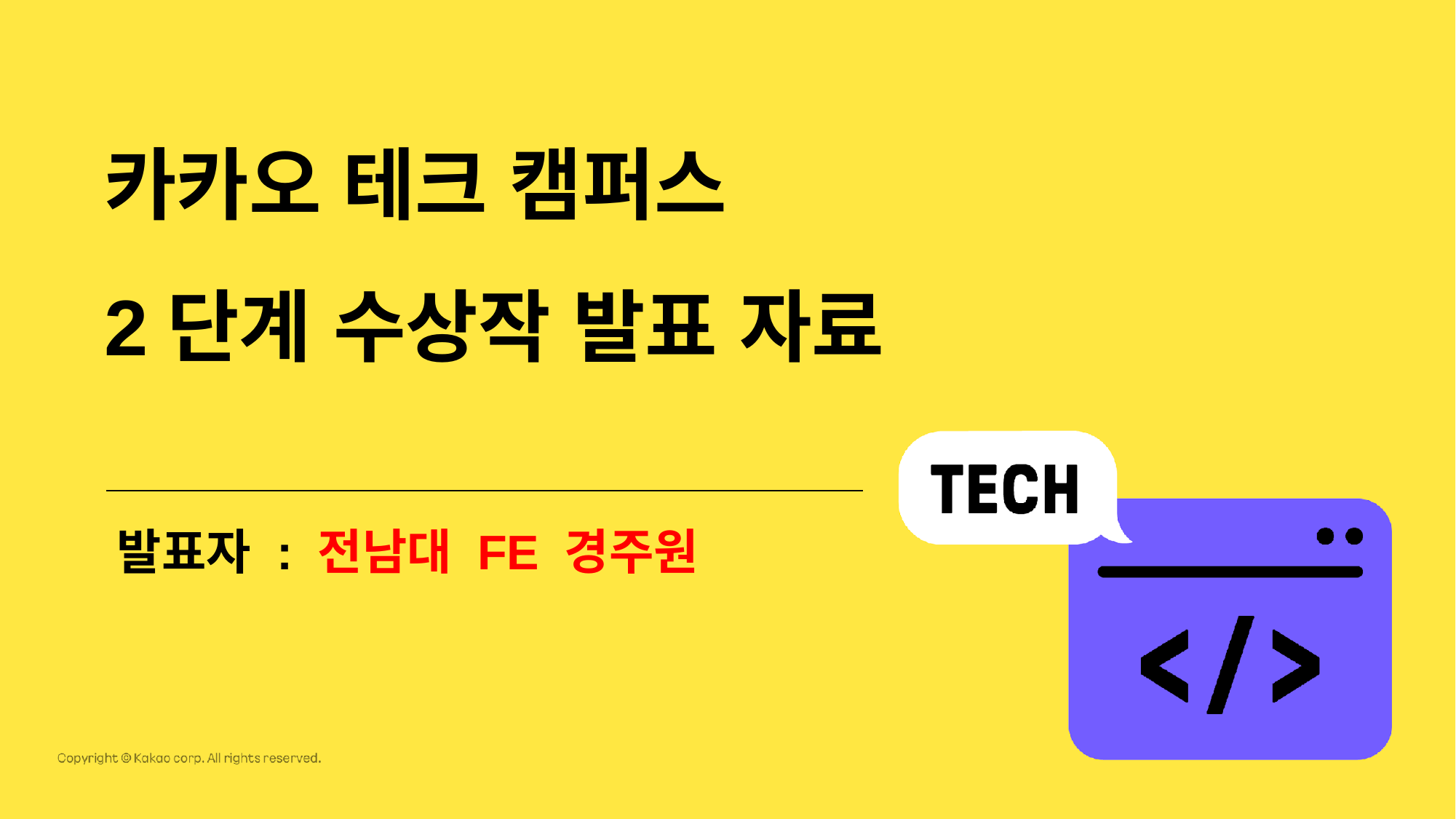

카카오 테크 캠퍼스
2단계 수상작 발표 자료
발표자 : 전남대 FE 경주원